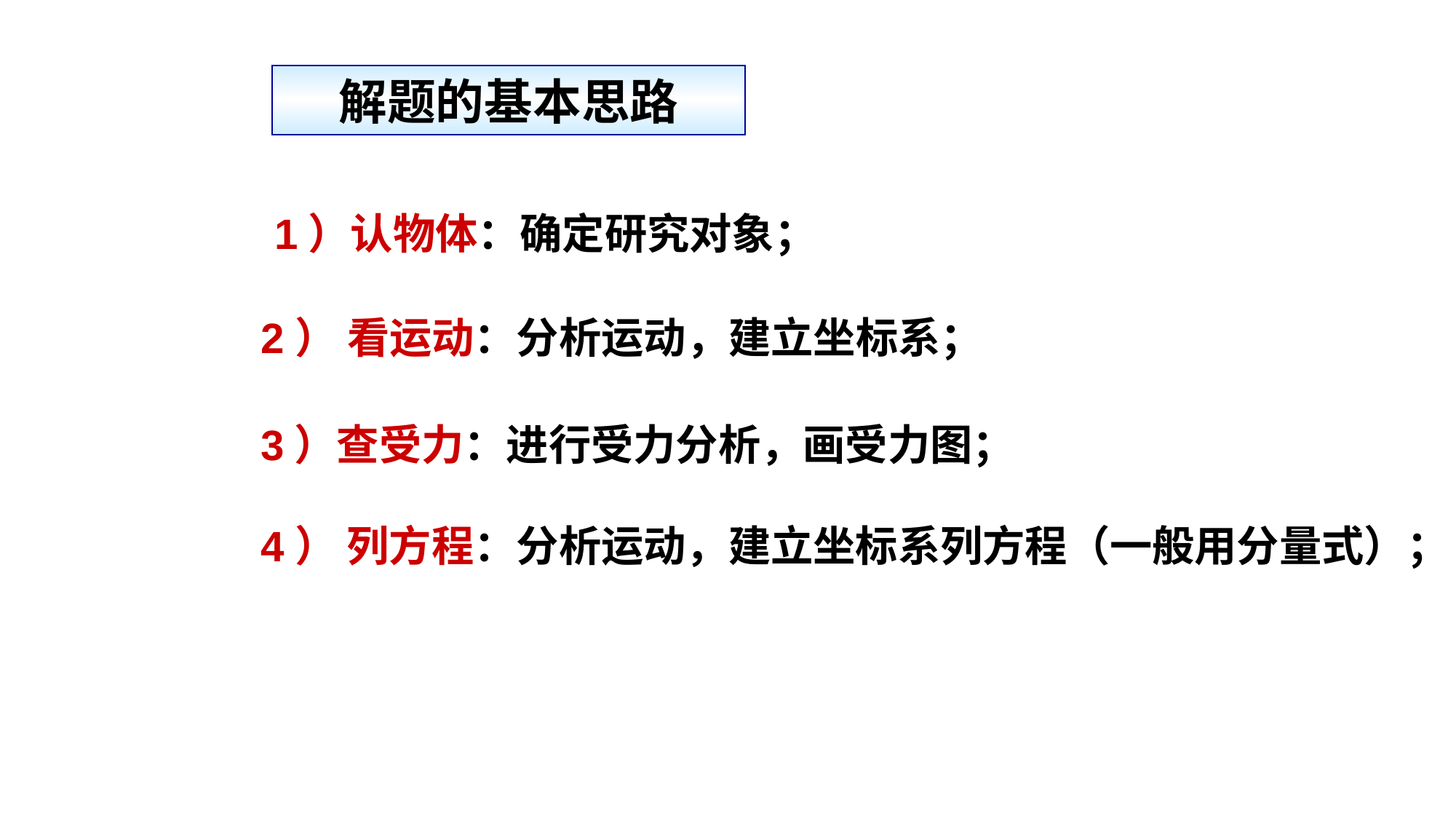

解题的基本思路
1）认物体：确定研究对象；
2） 看运动：分析运动，建立坐标系；
3）查受力：进行受力分析，画受力图；
4） 列方程：分析运动，建立坐标系列方程（一般用分量式）；
35